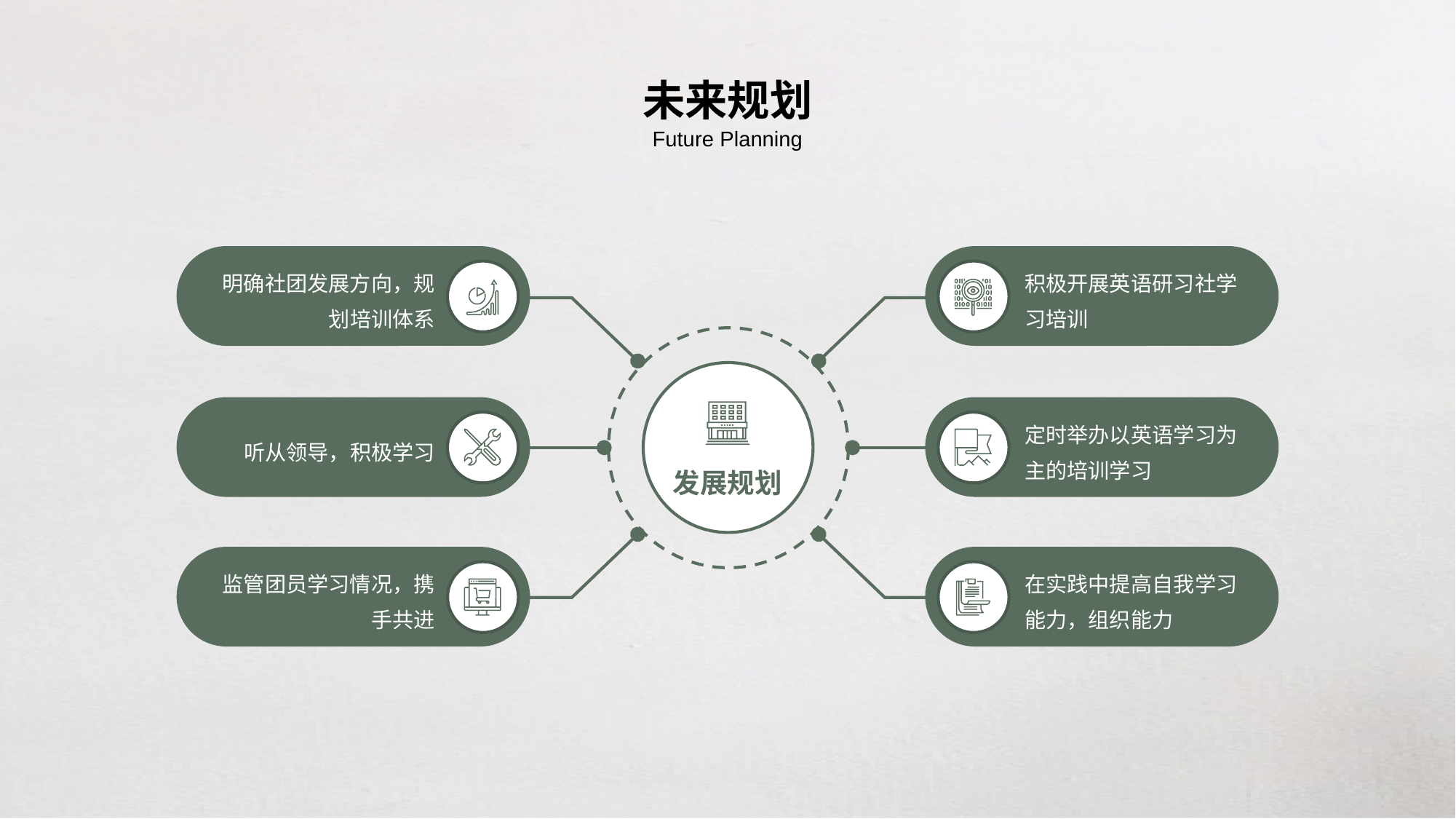

未来规划
Future Planning

明确社团发展方向，规划培训体系
积极开展英语研习社学习培训

定时举办以英语学习为主的培训学习

听从领导，积极学习

发展规划

监管团员学习情况，携手共进
在实践中提高自我学习能力，组织能力